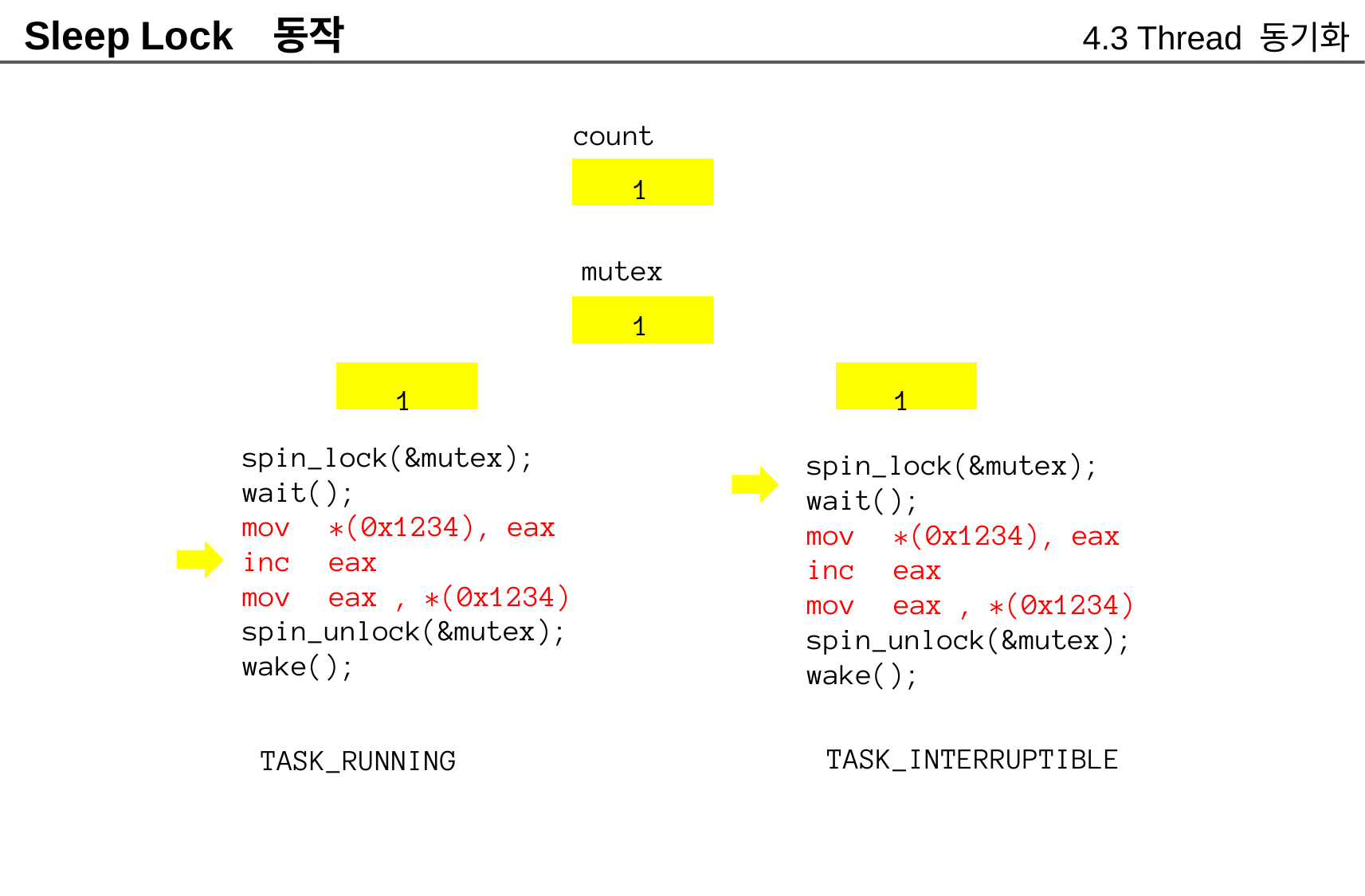

Sleep Lock   동작
4.3 Thread 동기화

count

		1

	mutex

		1

		1

spin_lock(&mutex);
wait();
mov     *(0x1234),  eax
inc     eax
mov     eax  ,  *(0x1234)
spin_unlock(&mutex);
wake();

	TASK_RUNNING
		1

spin_lock(&mutex);
wait();
mov     *(0x1234),  eax
inc     eax
mov     eax  ,  *(0x1234)
spin_unlock(&mutex);
wake();

	TASK_INTERRUPTIBLE